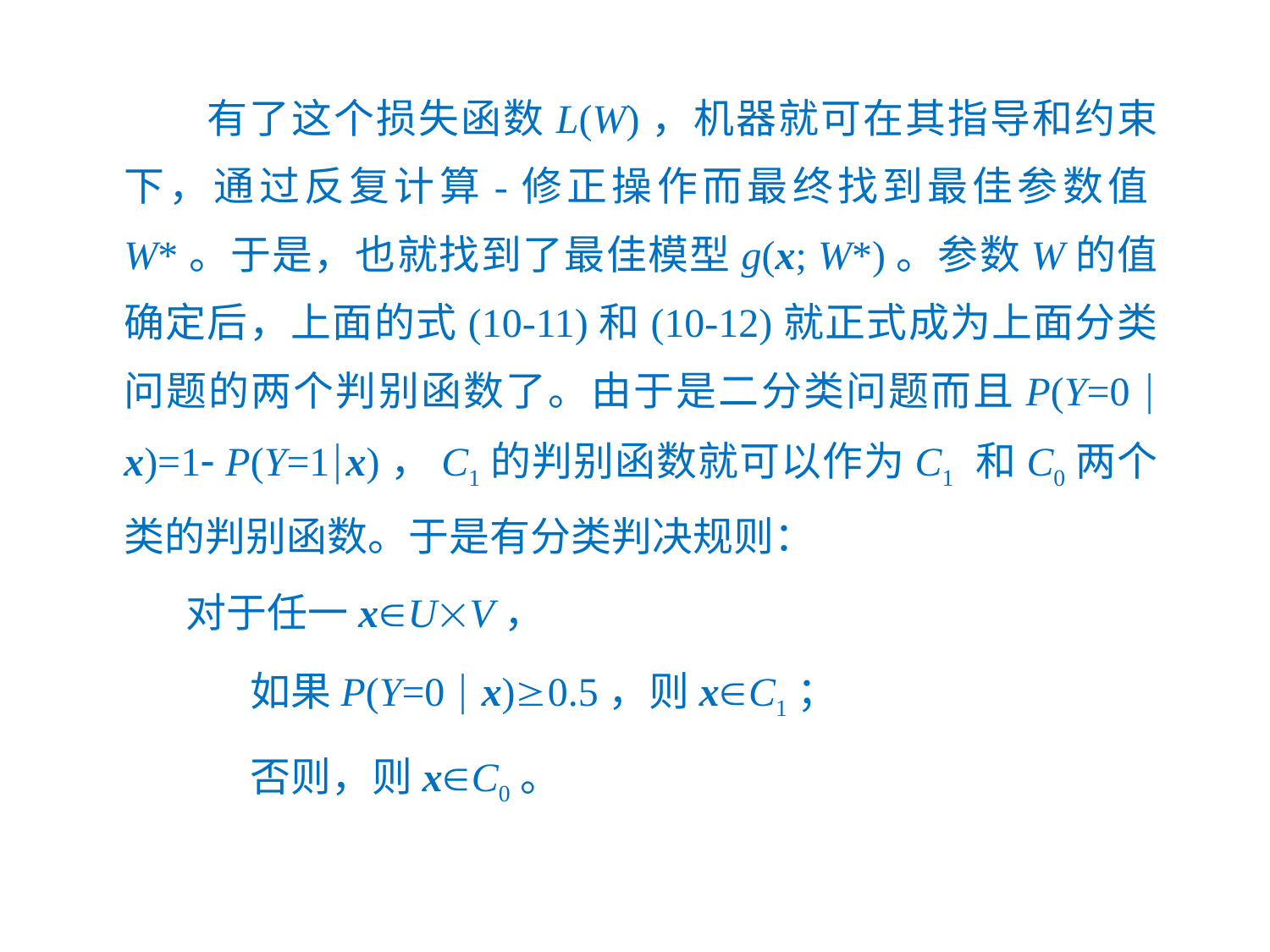

有了这个损失函数L(W)，机器就可在其指导和约束下，通过反复计算-修正操作而最终找到最佳参数值W*。于是，也就找到了最佳模型g(x; W*)。参数W的值确定后，上面的式(10-11)和(10-12)就正式成为上面分类问题的两个判别函数了。由于是二分类问题而且P(Y=0 | x)=1− P(Y=1|x)，C1的判别函数就可以作为C1 和C0两个类的判别函数。于是有分类判决规则：
           对于任一x∈U×V，
                  如果P(Y=0 | x)≥0.5，则x∈C1；
                  否则，则x∈C0。